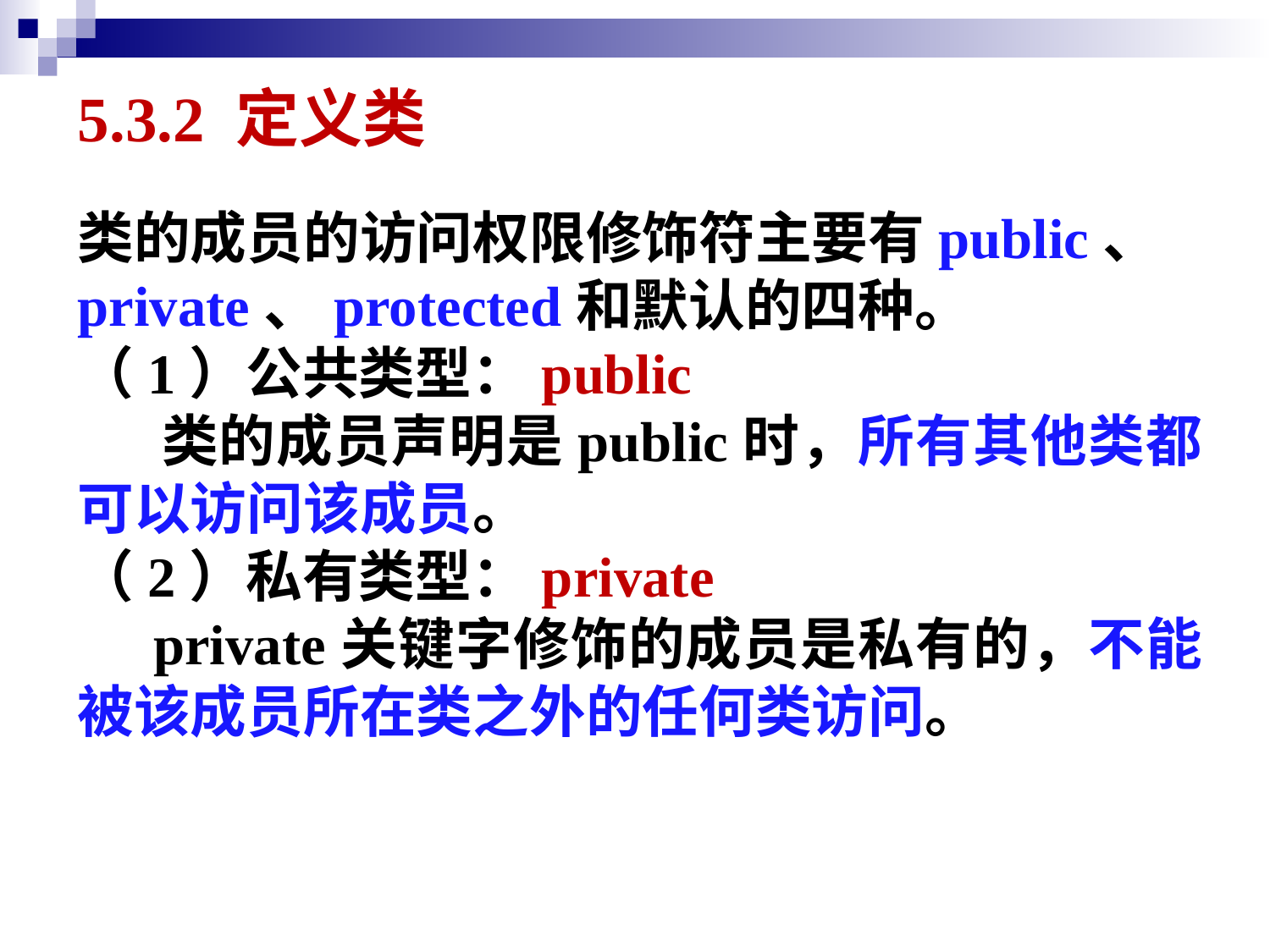

5.3.2 定义类
类的成员的访问权限修饰符主要有public、
private、protected和默认的四种。
（1）公共类型：public
     类的成员声明是public时，所有其他类都可以访问该成员。
（2）私有类型：private
     private关键字修饰的成员是私有的，不能被该成员所在类之外的任何类访问。